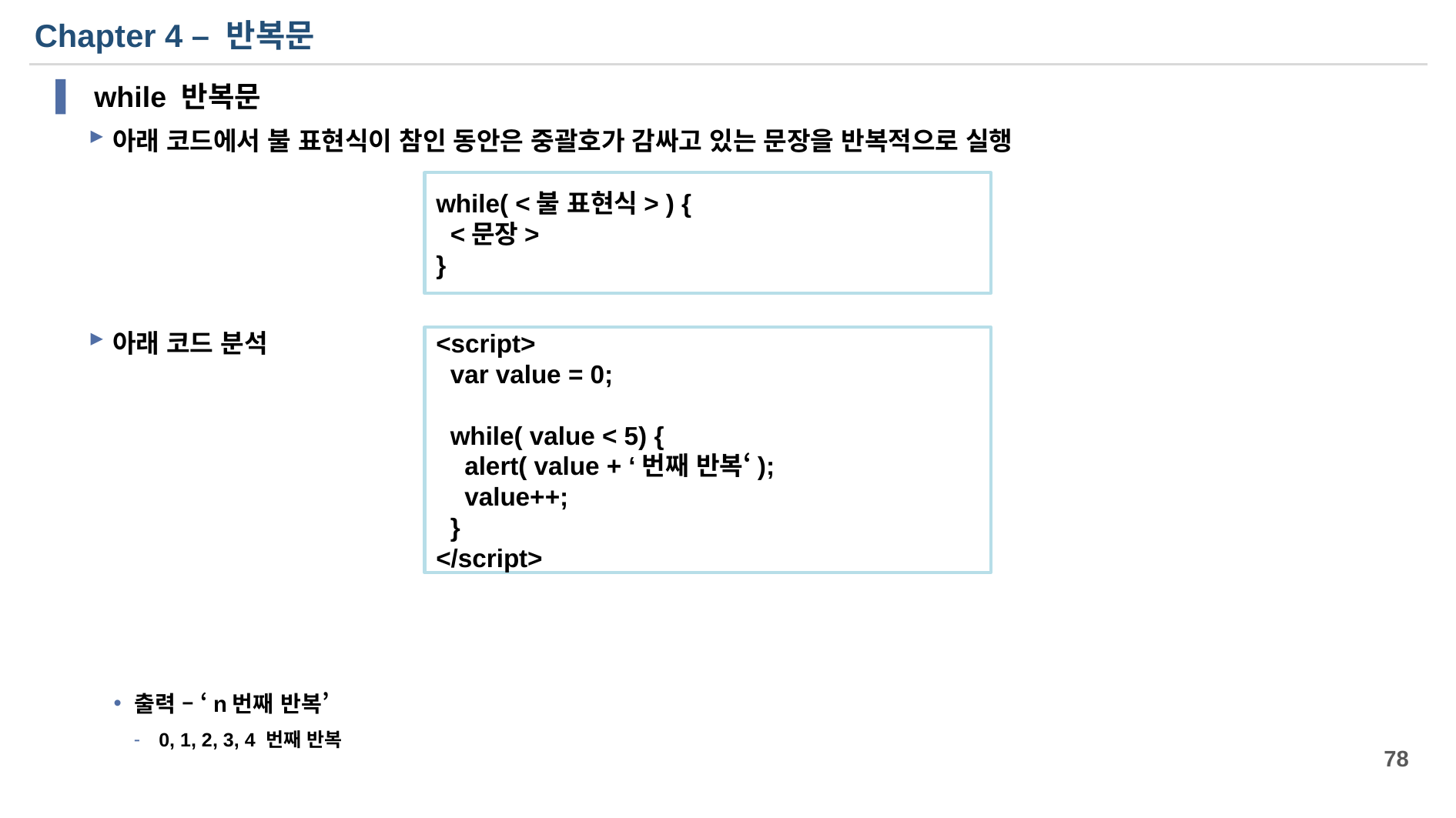

# Chapter 4 – 반복문
 while 반복문
아래 코드에서 불 표현식이 참인 동안은 중괄호가 감싸고 있는 문장을 반복적으로 실행

아래 코드 분석

출력 – ‘n번째 반복’
0, 1, 2, 3, 4 번째 반복

while( <불 표현식> ) {
  <문장>
}
<script>
  var value = 0;

  while( value < 5) {
    alert( value + ‘번째 반복‘);
    value++;
  }
</script>
78